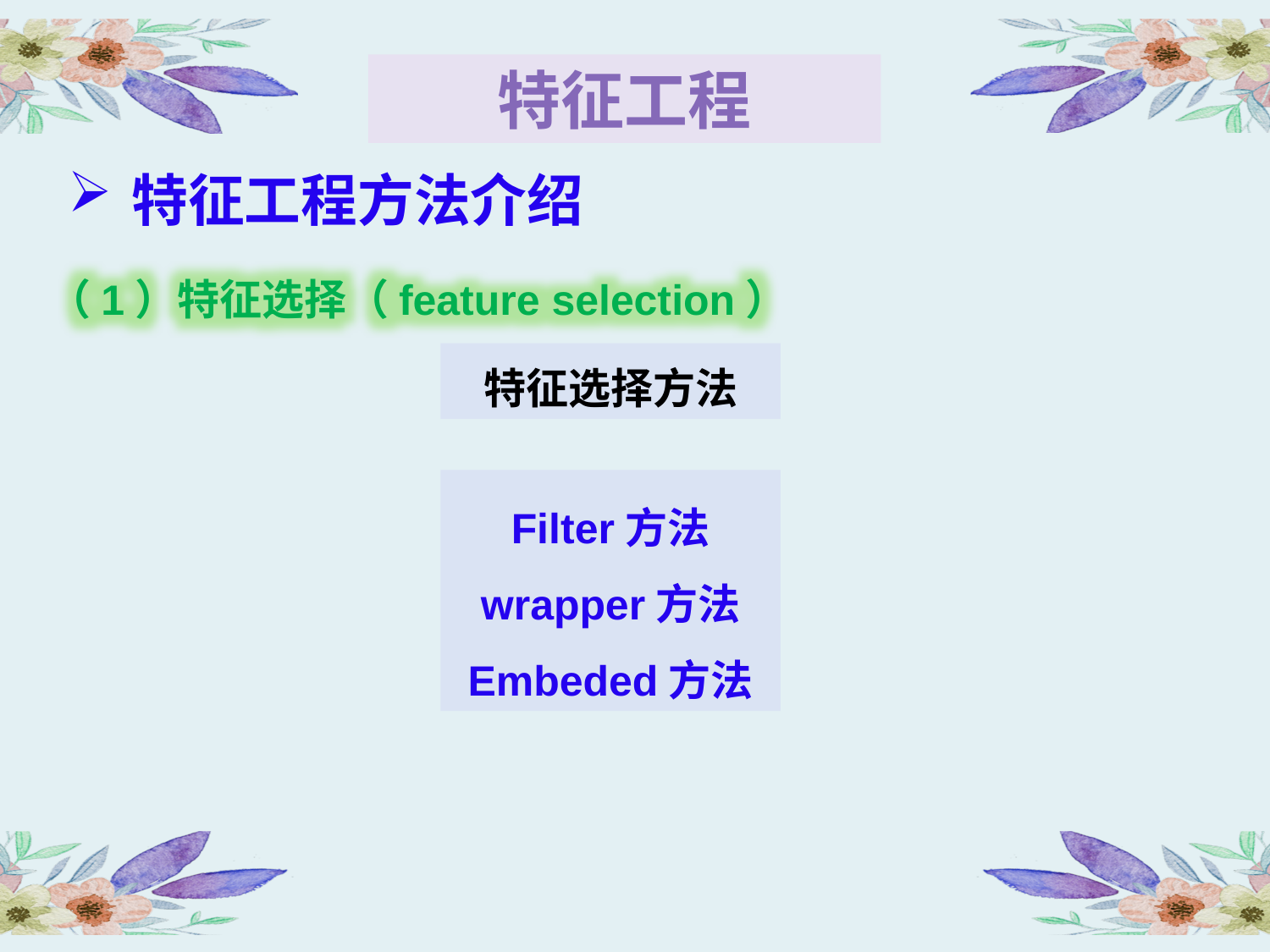

特征工程
特征工程方法介绍
（1）特征选择（feature selection）
特征选择方法
Filter方法
wrapper方法
Embeded方法